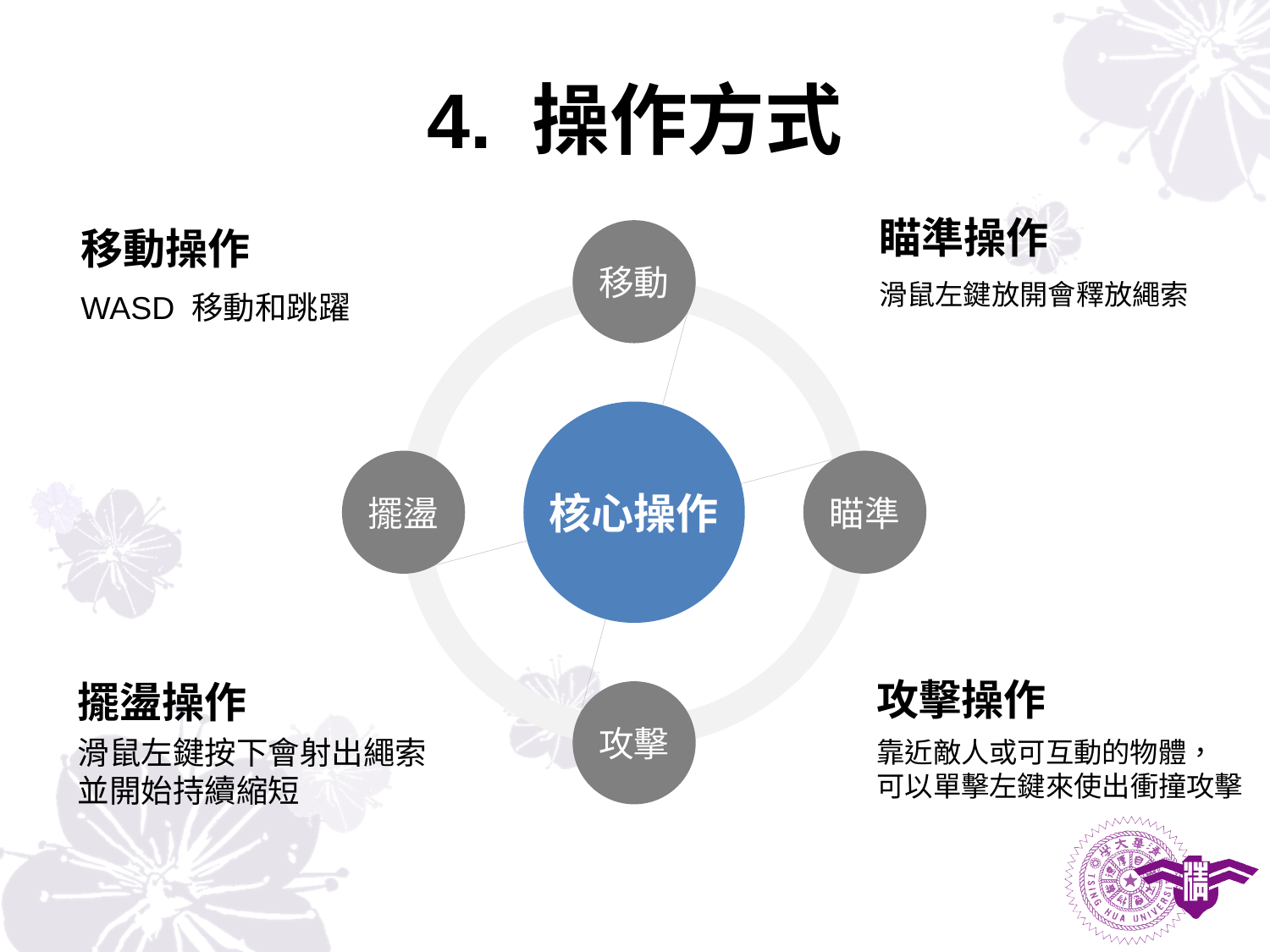

# 4. 操作方式
瞄準操作
滑鼠左鍵放開會釋放繩索

攻擊操作
靠近敵人或可互動的物體，
可以單擊左鍵來使出衝撞攻擊
移動操作
WASD 移動和跳躍
移動
Text here
核心操作
擺盪
瞄準
攻擊
擺盪操作

滑鼠左鍵按下會射出繩索
並開始持續縮短